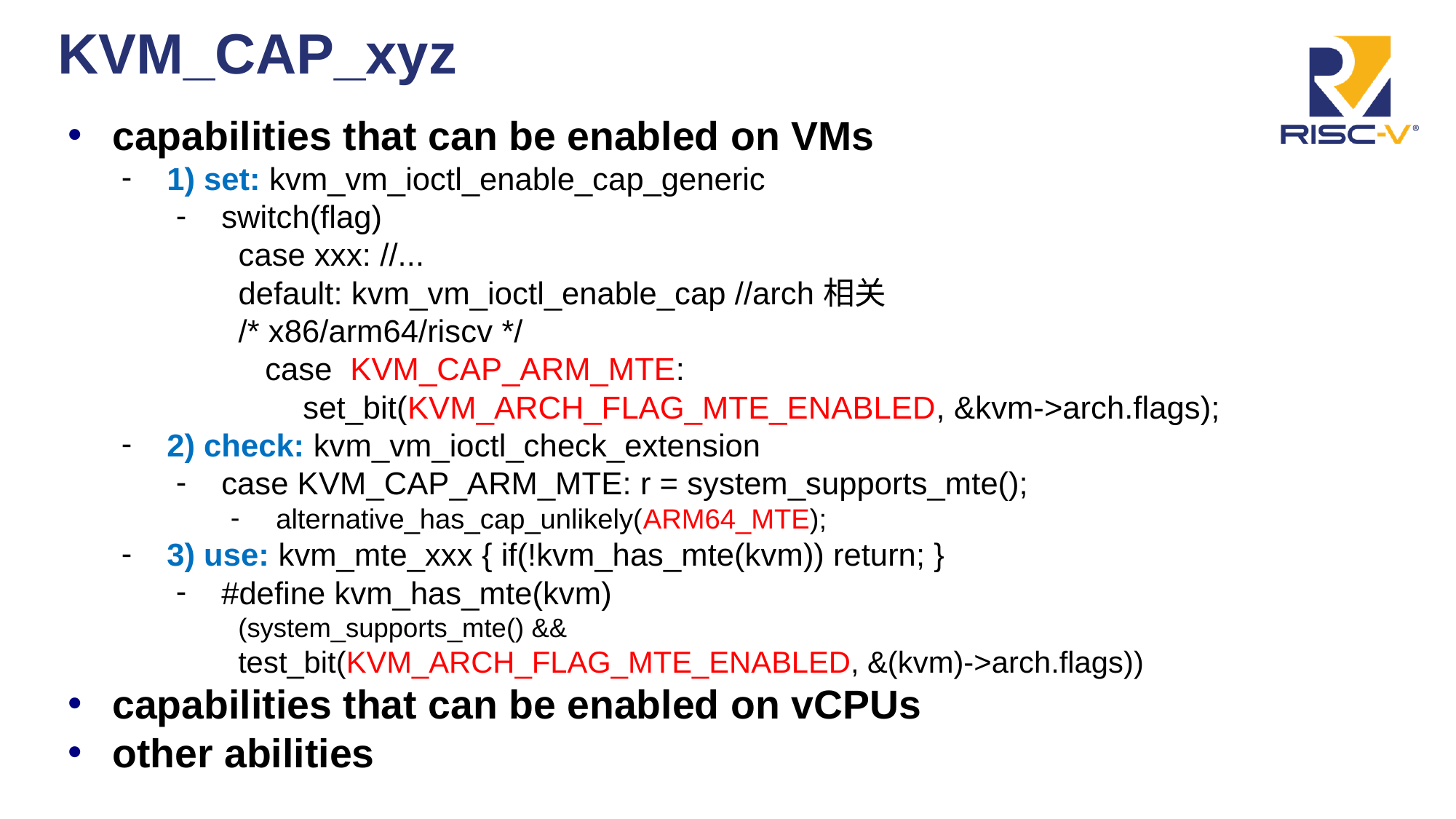

# KVM_CAP_xyz

capabilities that can be enabled on VMs
1) set: kvm_vm_ioctl_enable_cap_generic
switch(flag)
       case xxx: //...
       default: kvm_vm_ioctl_enable_cap //arch相关
       /* x86/arm64/riscv */
          case  KVM_CAP_ARM_MTE:
  set_bit(KVM_ARCH_FLAG_MTE_ENABLED, &kvm->arch.flags);
2) check: kvm_vm_ioctl_check_extension
case KVM_CAP_ARM_MTE: r = system_supports_mte();
alternative_has_cap_unlikely(ARM64_MTE);
3) use: kvm_mte_xxx { if(!kvm_has_mte(kvm)) return; }
#define kvm_has_mte(kvm)
 (system_supports_mte() &&
 test_bit(KVM_ARCH_FLAG_MTE_ENABLED, &(kvm)->arch.flags))
capabilities that can be enabled on vCPUs
other abilities

14